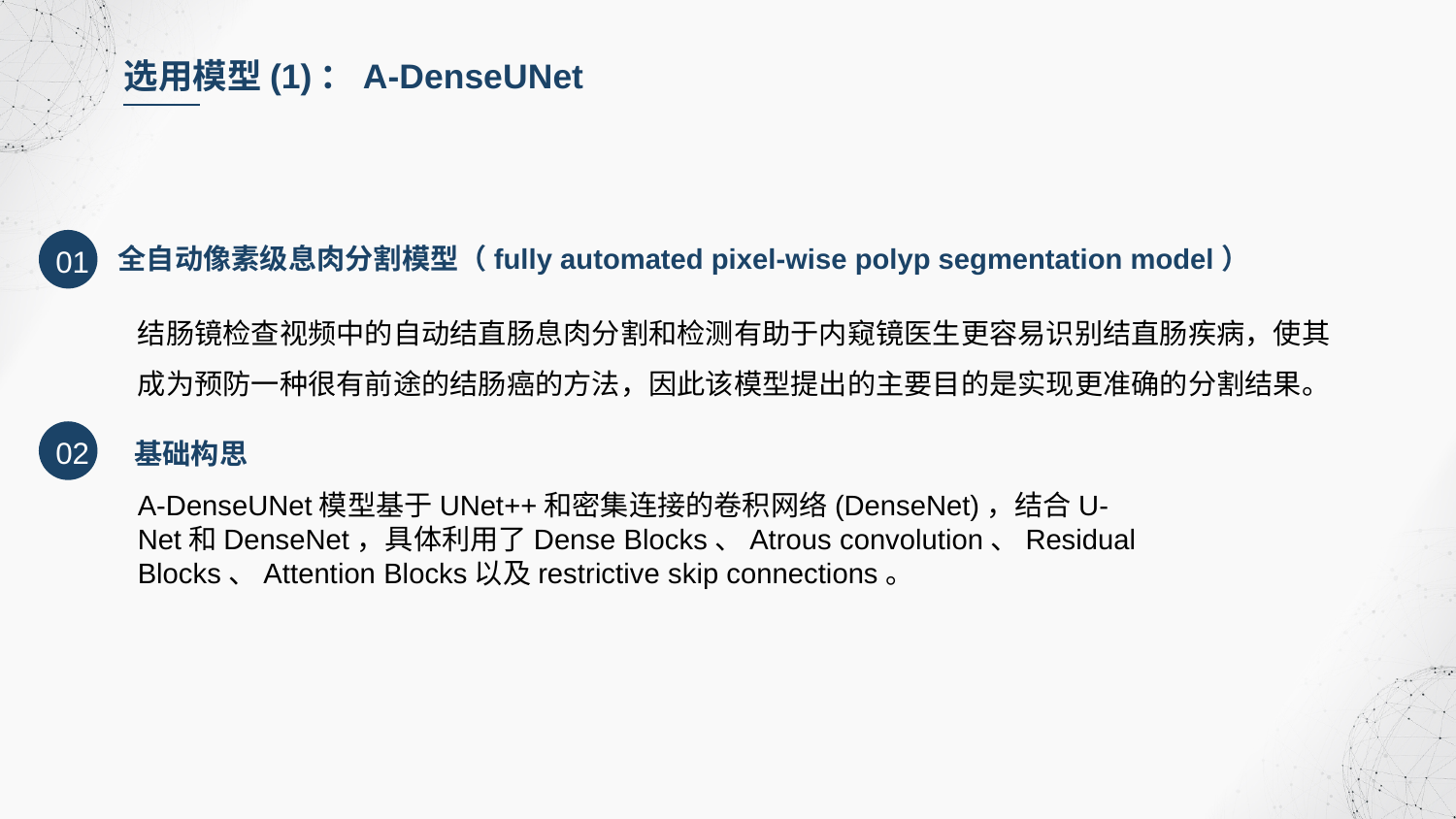

选用模型(1)：A-DenseUNet

01
全自动像素级息肉分割模型（fully automated pixel-wise polyp segmentation model）
结肠镜检查视频中的自动结直肠息肉分割和检测有助于内窥镜医生更容易识别结直肠疾病，使其成为预防一种很有前途的结肠癌的方法，因此该模型提出的主要目的是实现更准确的分割结果。

02
基础构思
A-DenseUNet模型基于UNet++和密集连接的卷积网络(DenseNet)，结合U-
Net和DenseNet，具体利用了Dense Blocks、Atrous convolution、Residual Blocks、Attention Blocks以及restrictive skip connections。